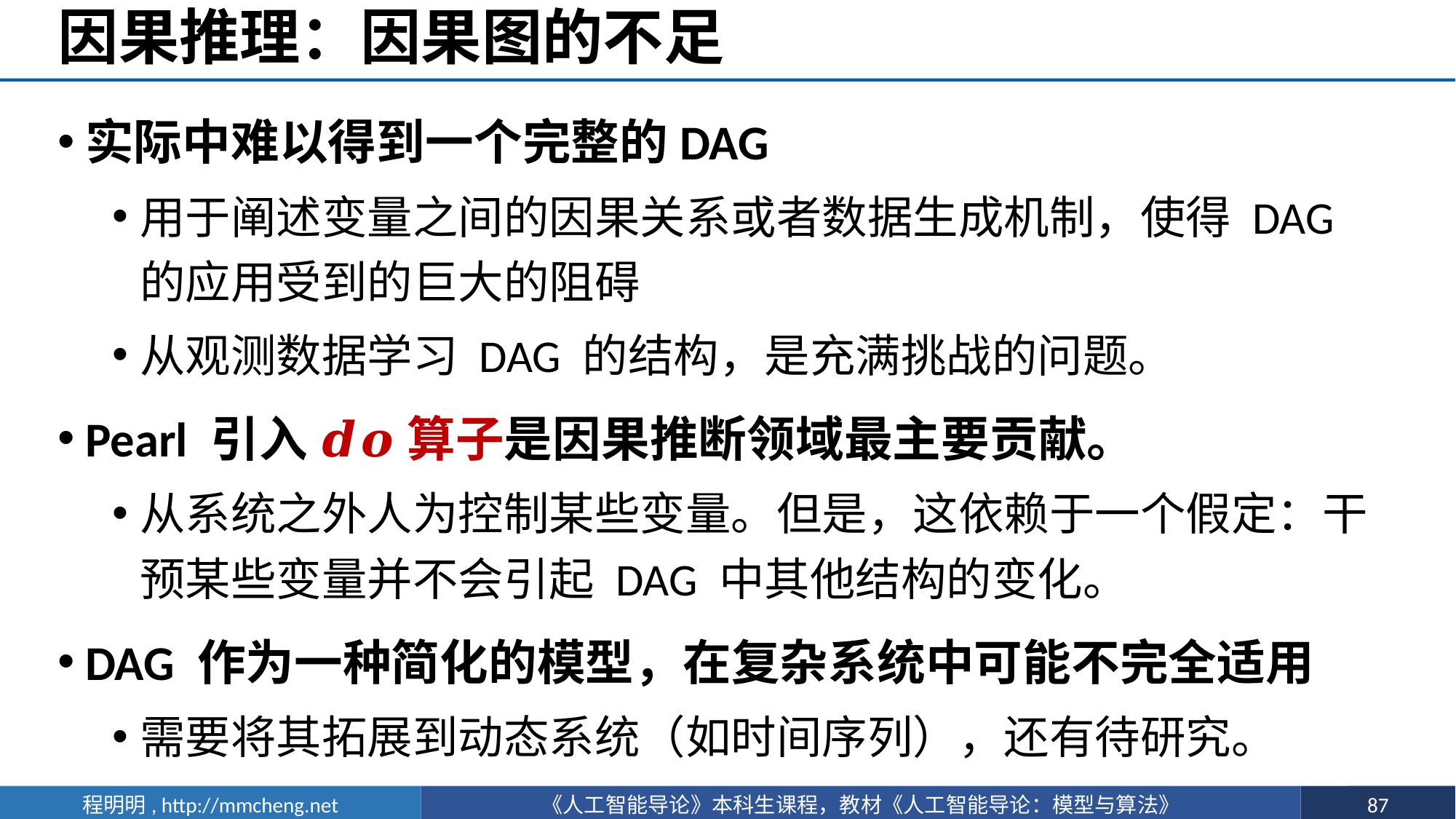

# 因果推理：因果图的不足
实际中难以得到一个完整的DAG
用于阐述变量之间的因果关系或者数据生成机制，使得 DAG 的应用受到的巨大的阻碍
从观测数据学习 DAG 的结构，是充满挑战的问题。
Pearl 引入 𝒅𝒐 算子是因果推断领域最主要贡献。
从系统之外人为控制某些变量。但是，这依赖于一个假定：干预某些变量并不会引起 DAG 中其他结构的变化。
DAG 作为一种简化的模型，在复杂系统中可能不完全适用
需要将其拓展到动态系统（如时间序列），还有待研究。